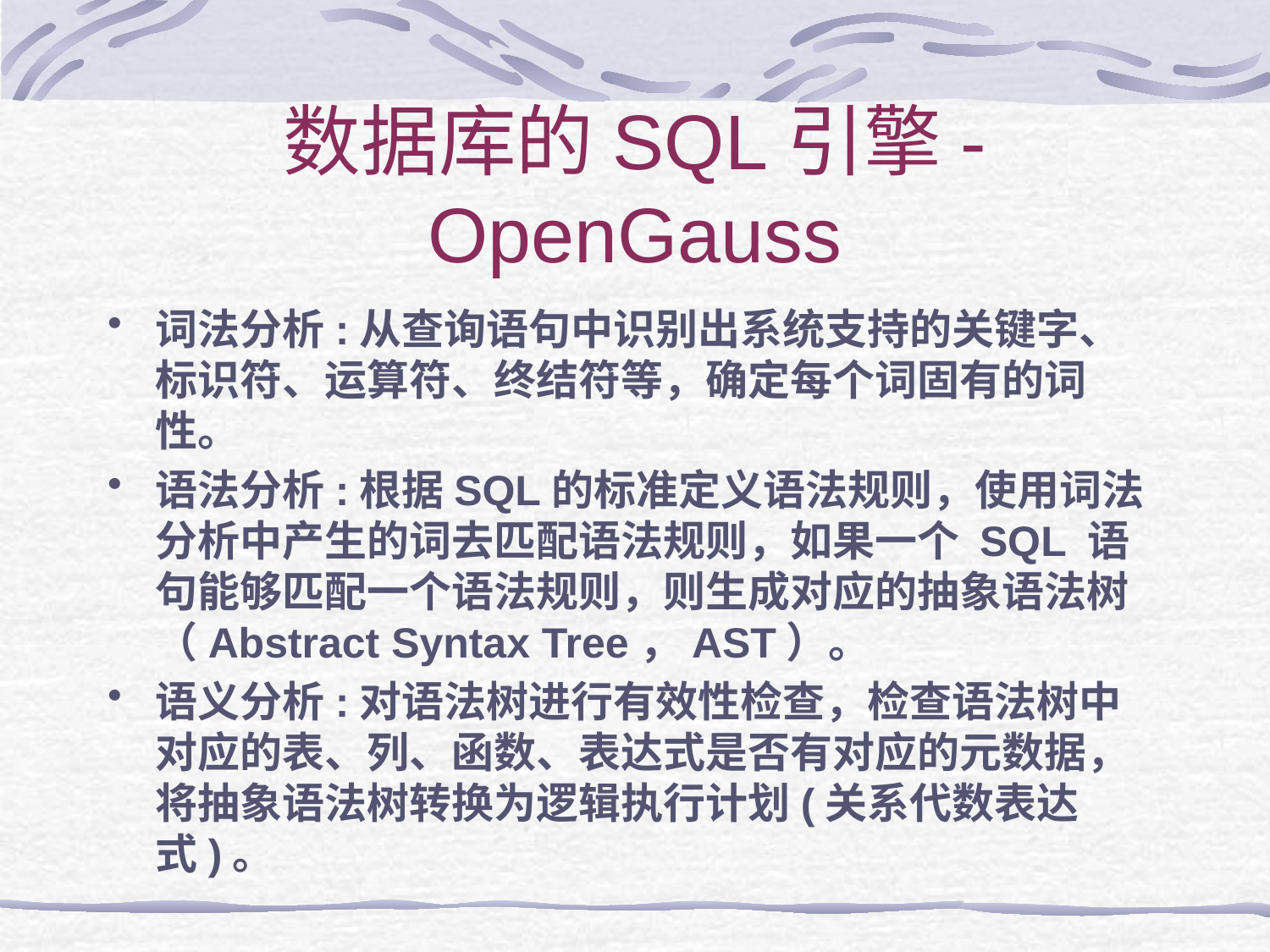

# 数据库的SQL引擎-OpenGauss
词法分析:从查询语句中识别出系统支持的关键字、标识符、运算符、终结符等，确定每个词固有的词性。
语法分析:根据SQL的标准定义语法规则，使用词法分析中产生的词去匹配语法规则，如果一个 SQL 语句能够匹配一个语法规则，则生成对应的抽象语法树（Abstract Syntax Tree，AST）。
语义分析:对语法树进行有效性检查，检查语法树中对应的表、列、函数、表达式是否有对应的元数据，将抽象语法树转换为逻辑执行计划(关系代数表达式)。